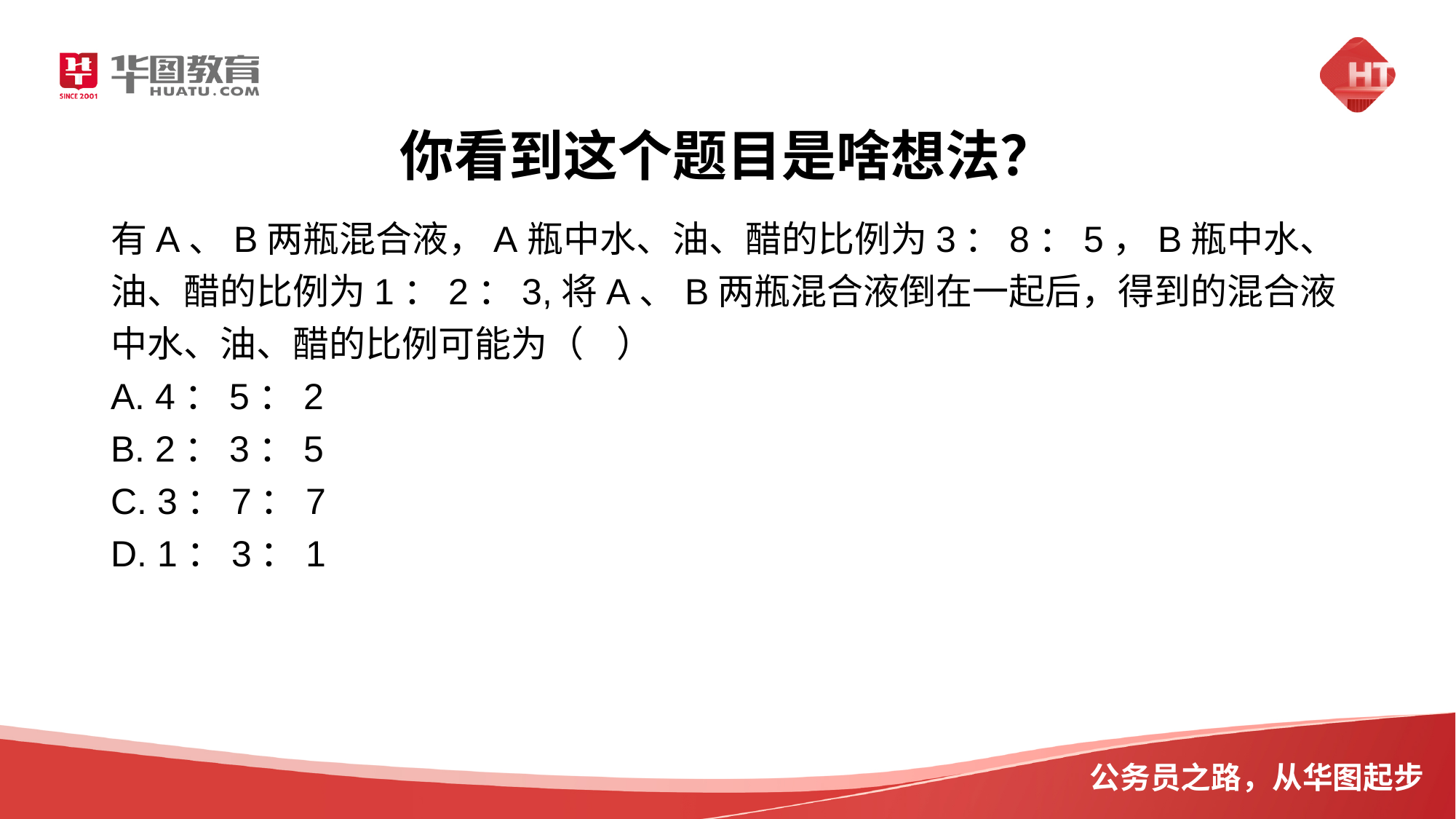

# 你看到这个题目是啥想法？
有A、B两瓶混合液，A瓶中水、油、醋的比例为3：8：5，B瓶中水、油、醋的比例为1：2：3,将A、B两瓶混合液倒在一起后，得到的混合液中水、油、醋的比例可能为（    ）
A. 4：5：2
B. 2：3：5
C. 3：7：7
D. 1：3：1